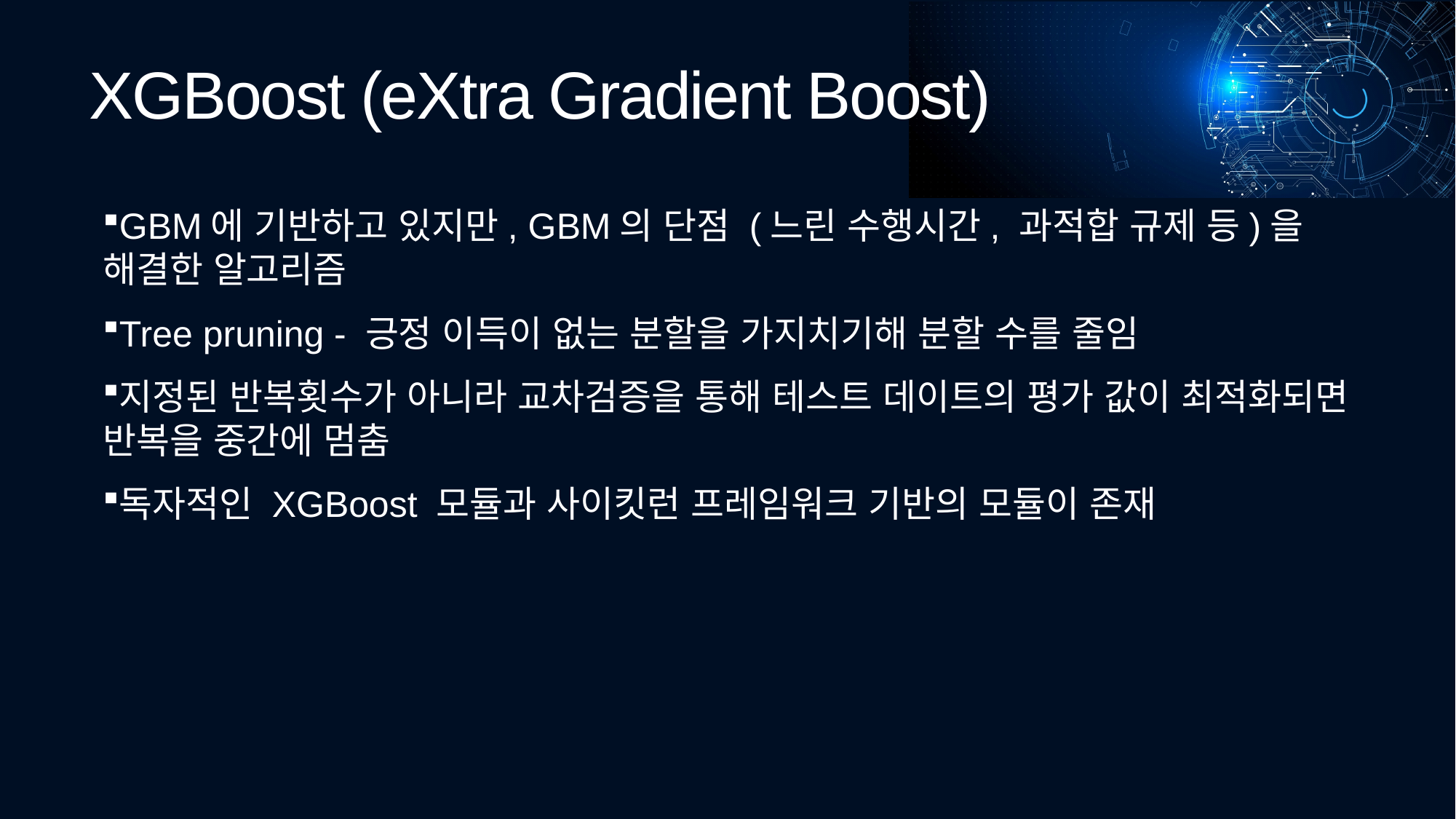

# XGBoost (eXtra Gradient Boost)
GBM에 기반하고 있지만, GBM의 단점 (느린 수행시간, 과적합 규제 등)을 해결한 알고리즘
Tree pruning - 긍정 이득이 없는 분할을 가지치기해 분할 수를 줄임
지정된 반복횟수가 아니라 교차검증을 통해 테스트 데이트의 평가 값이 최적화되면 반복을 중간에 멈춤
독자적인 XGBoost 모듈과 사이킷런 프레임워크 기반의 모듈이 존재